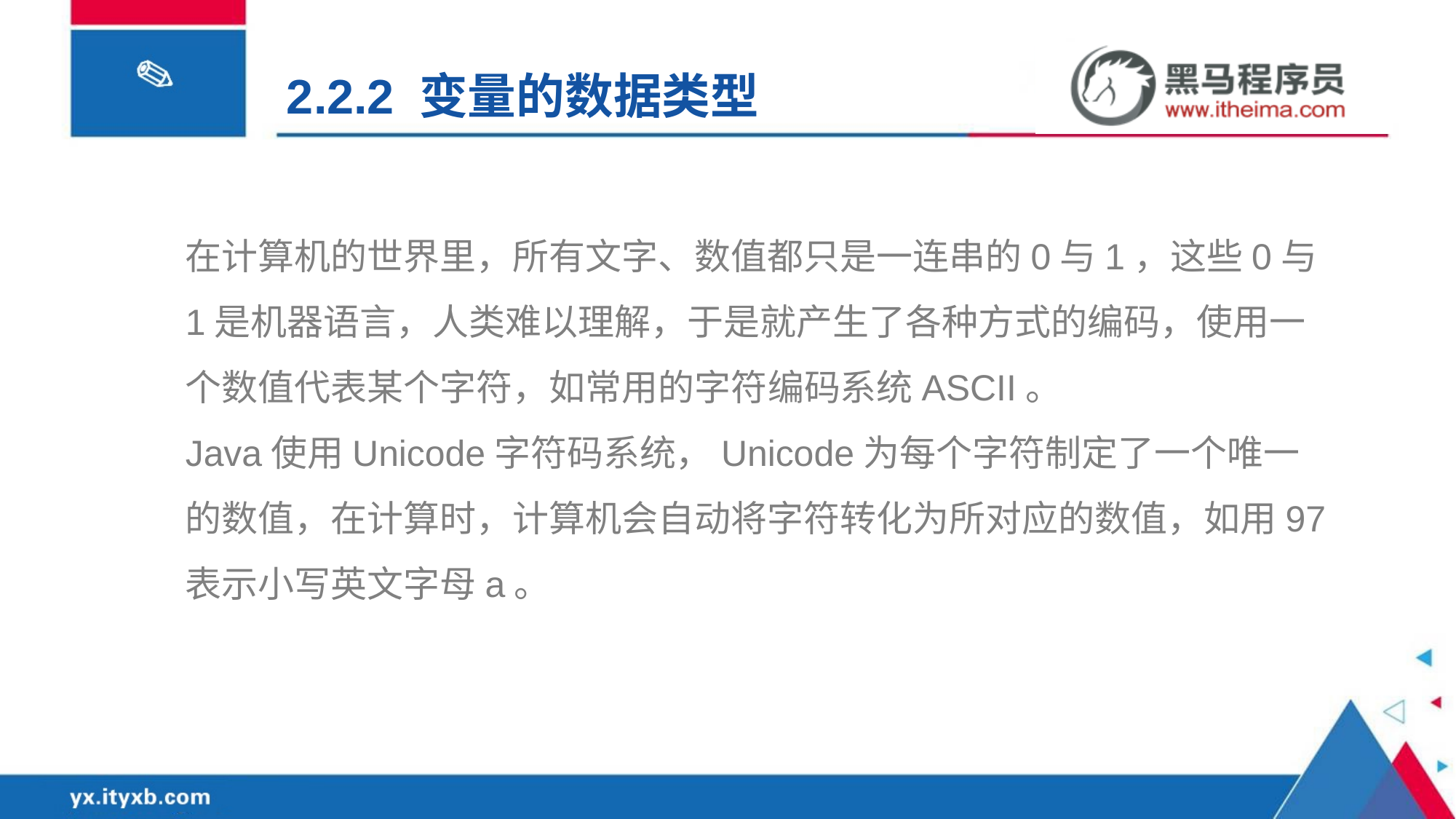

2.2.2 变量的数据类型
在计算机的世界里，所有文字、数值都只是一连串的0与1，这些0与1是机器语言，人类难以理解，于是就产生了各种方式的编码，使用一个数值代表某个字符，如常用的字符编码系统ASCII。
Java使用Unicode字符码系统，Unicode为每个字符制定了一个唯一的数值，在计算时，计算机会自动将字符转化为所对应的数值，如用97表示小写英文字母a。